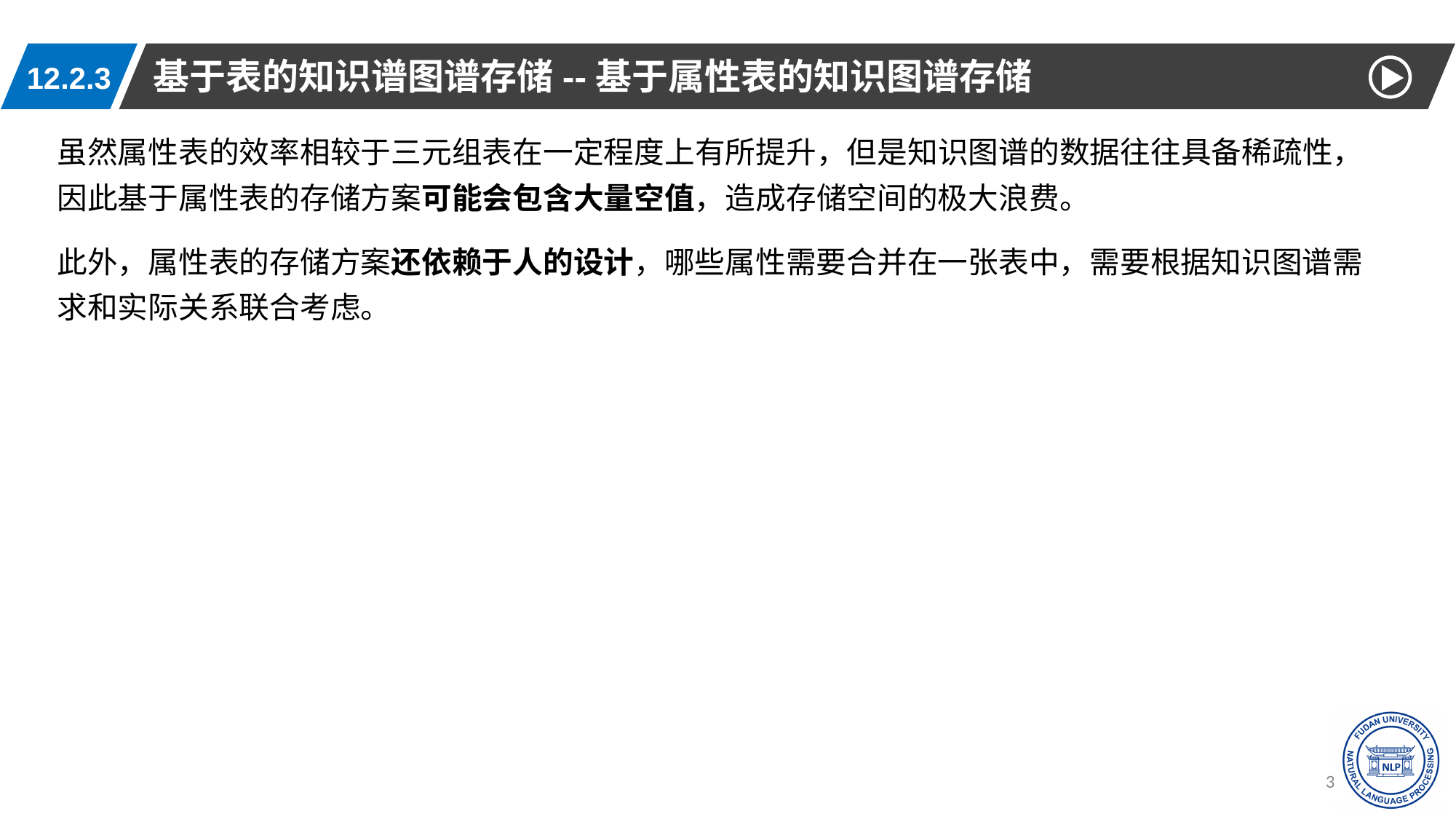

基于表的知识谱图谱存储--基于属性表的知识图谱存储
12.2.3

虽然属性表的效率相较于三元组表在一定程度上有所提升，但是知识图谱的数据往往具备稀疏性，因此基于属性表的存储方案可能会包含大量空值，造成存储空间的极大浪费。
此外，属性表的存储方案还依赖于人的设计，哪些属性需要合并在一张表中，需要根据知识图谱需求和实际关系联合考虑。
34